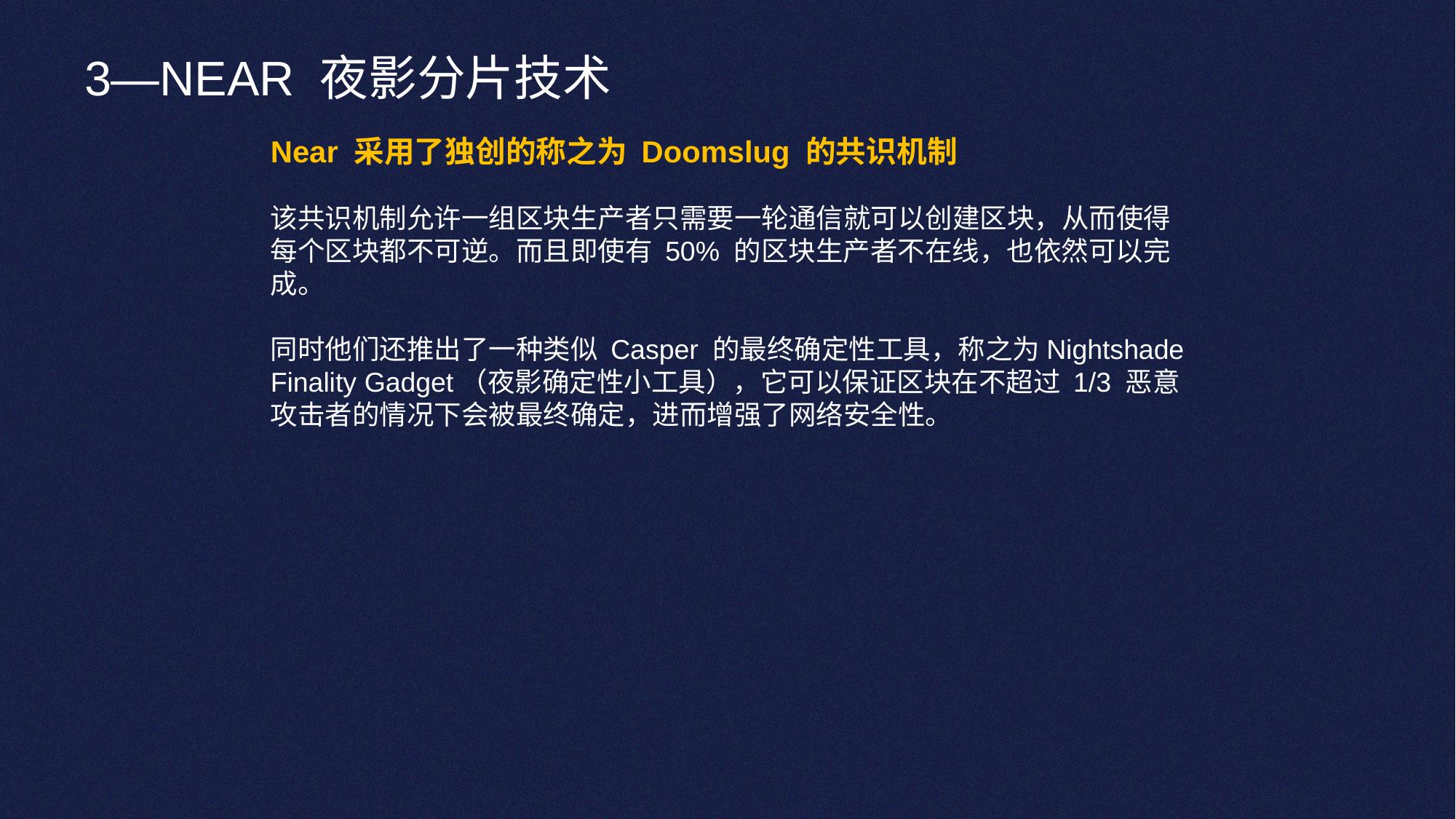

3—NEAR 夜影分片技术
Near 采用了独创的称之为 Doomslug 的共识机制

该共识机制允许一组区块生产者只需要一轮通信就可以创建区块，从而使得每个区块都不可逆。而且即使有 50% 的区块生产者不在线，也依然可以完成。

同时他们还推出了一种类似 Casper 的最终确定性工具，称之为Nightshade Finality Gadget（夜影确定性小工具），它可以保证区块在不超过 1/3 恶意攻击者的情况下会被最终确定，进而增强了网络安全性。